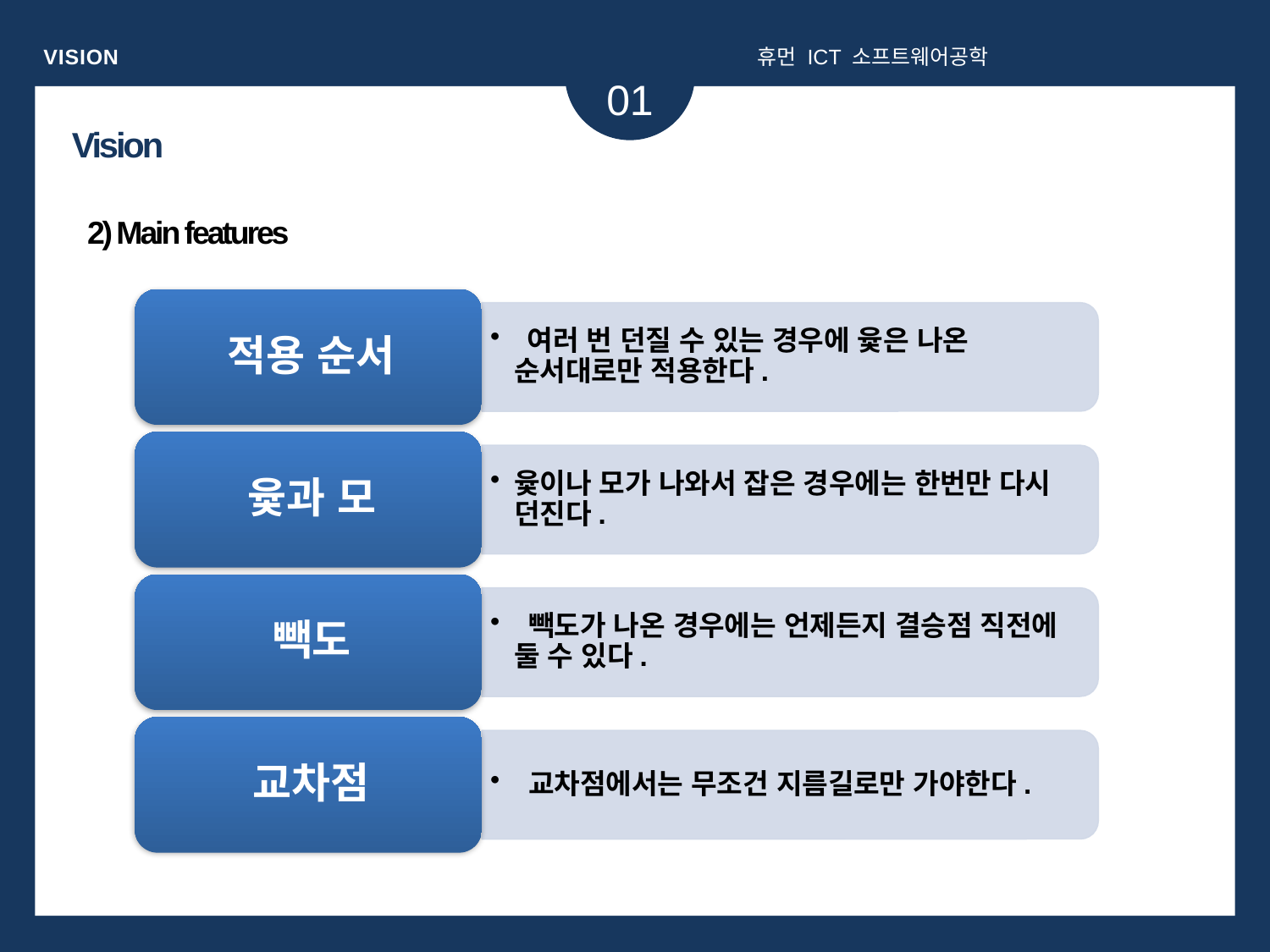

V I S I O N
휴먼 ICT 소프트웨어공학
01

Vision

2) Main features
 여러 번 던질 수 있는 경우에 윷은 나온 순서대로만 적용한다.
적용 순서
윷이나 모가 나와서 잡은 경우에는 한번만 다시 던진다.
윷과 모
 빽도가 나온 경우에는 언제든지 결승점 직전에 둘 수 있다.
빽도
 교차점에서는 무조건 지름길로만 가야한다.
교차점